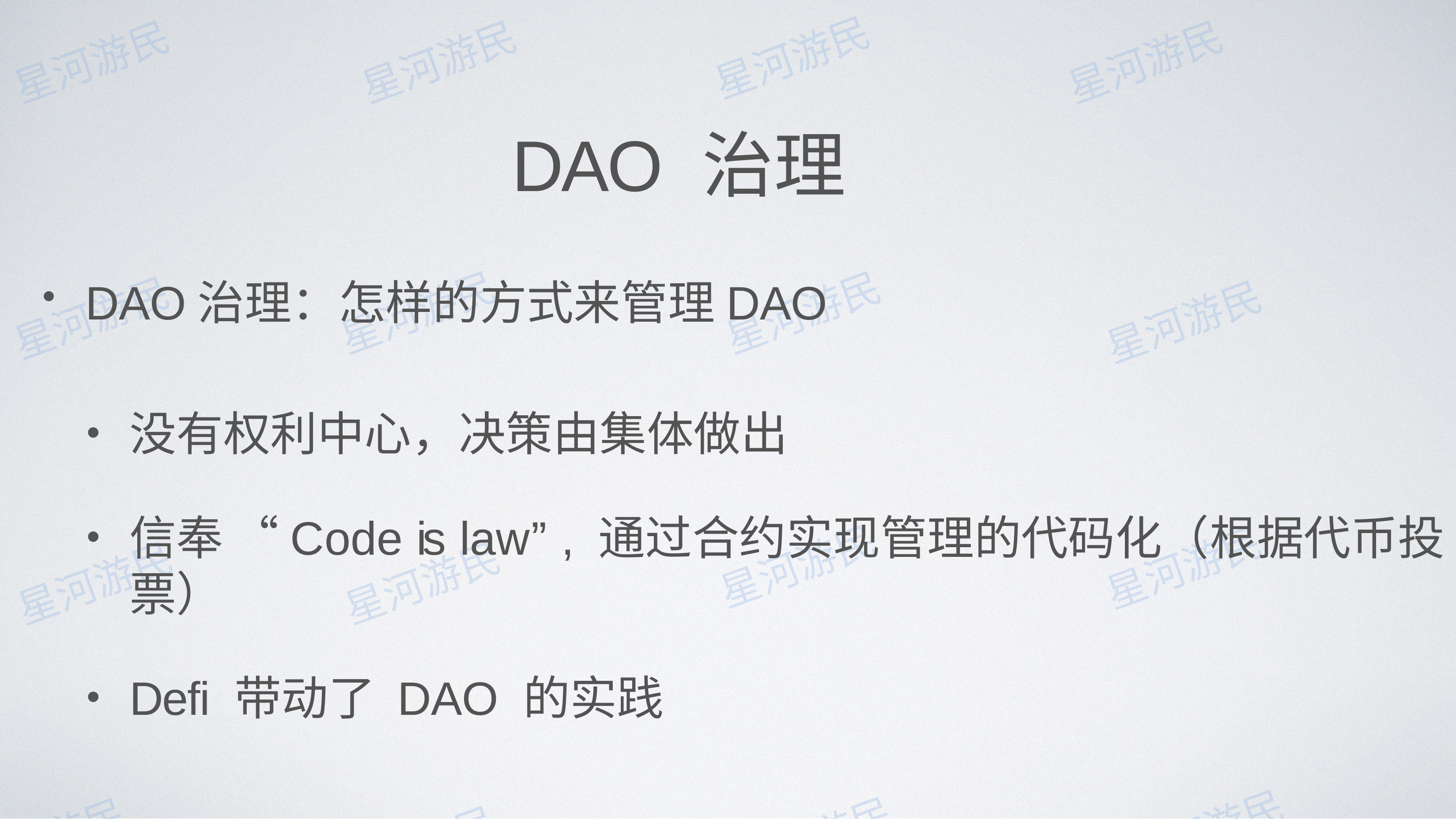

# DAO 治理
DAO治理：怎样的⽅式来管理DAO

没有权利中⼼，决策由集体做出

信奉“Code is law” , 通过合约实现管理的代码化（根据代币投票）

Defi 带动了 DAO 的实践